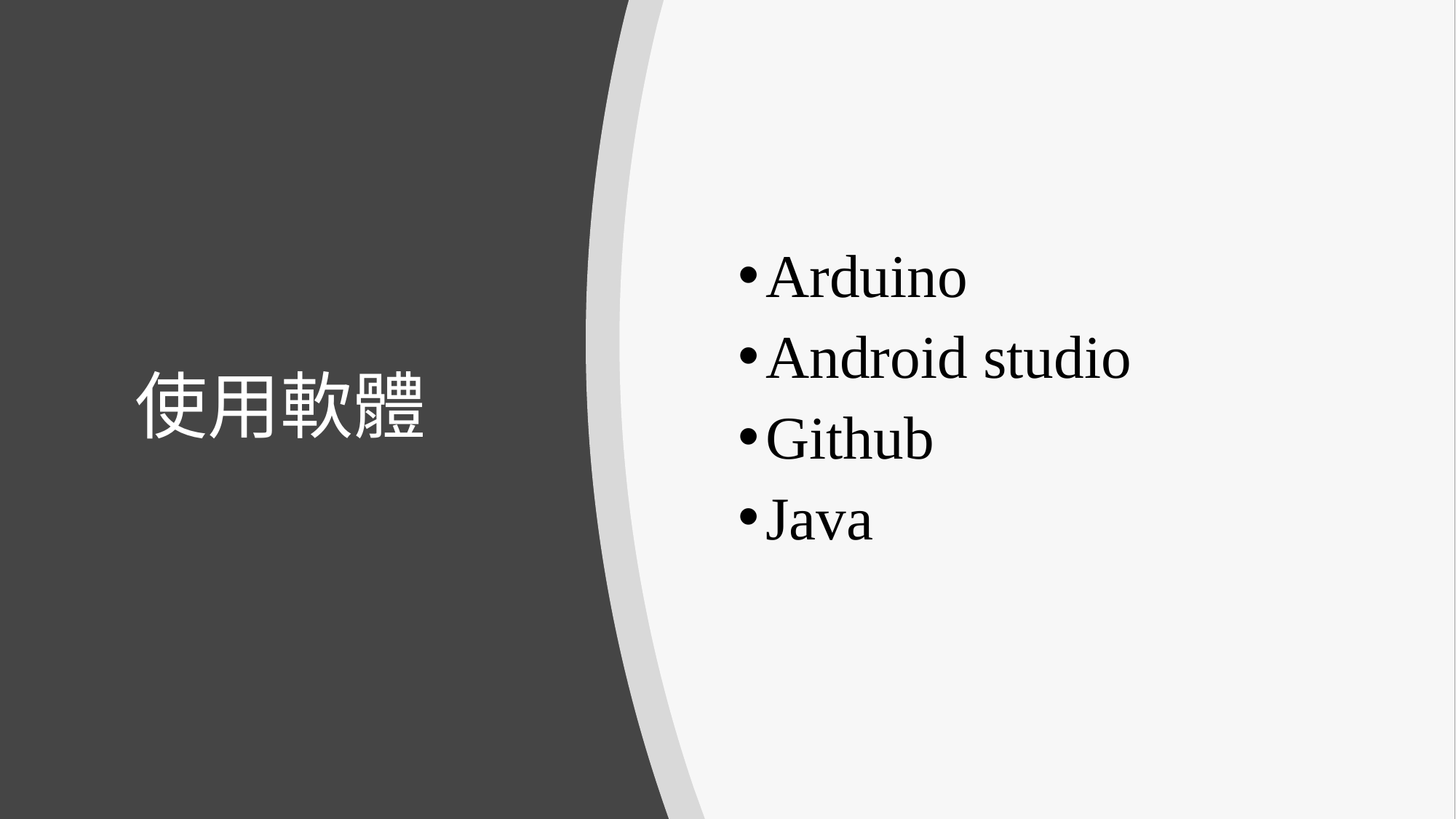

Arduino
Android studio
Github
Java

# 使用軟體